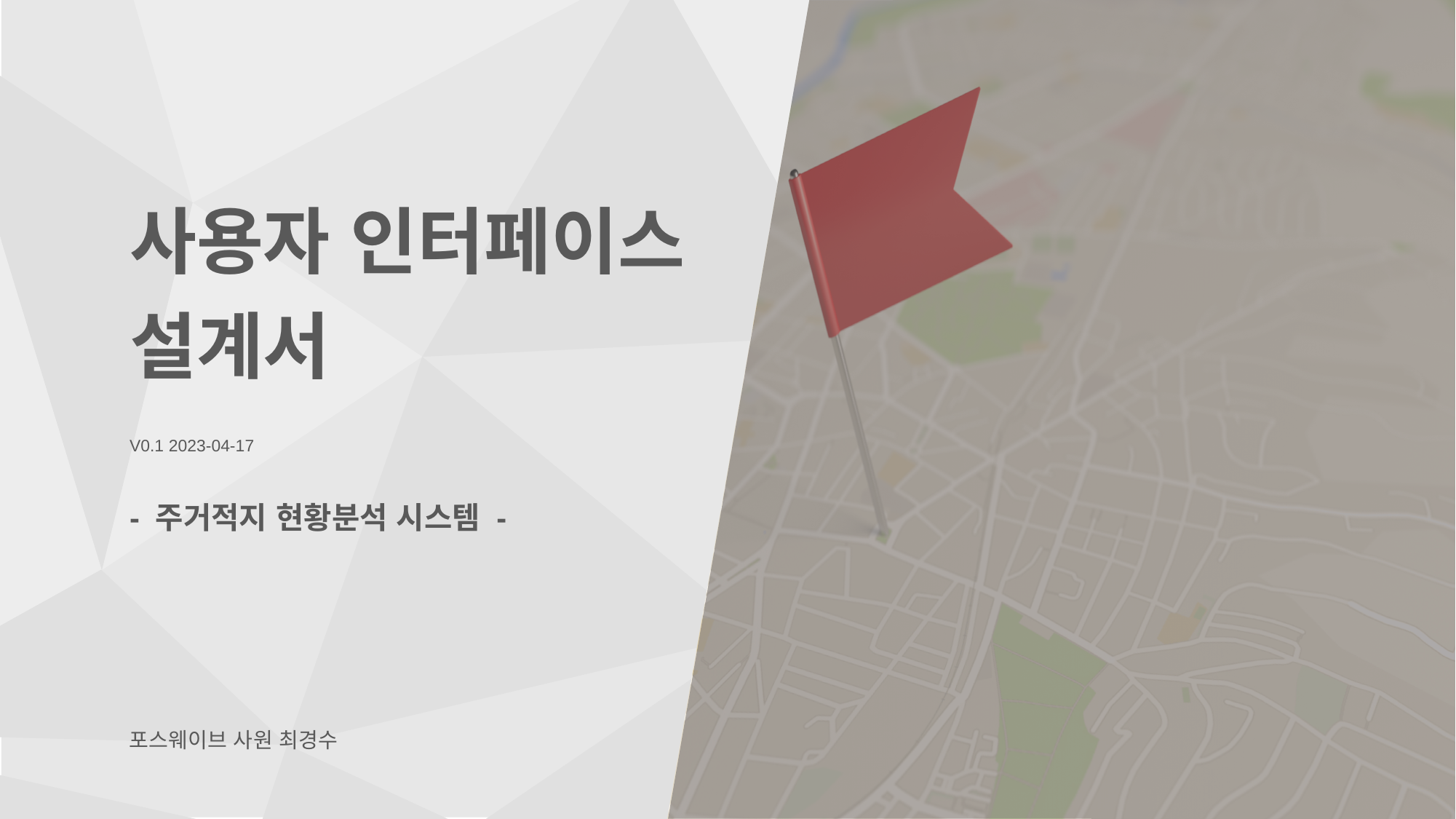

# 사용자 인터페이스 설계서
V0.1 2023-04-17
- 주거적지 현황분석 시스템 -

포스웨이브 사원 최경수